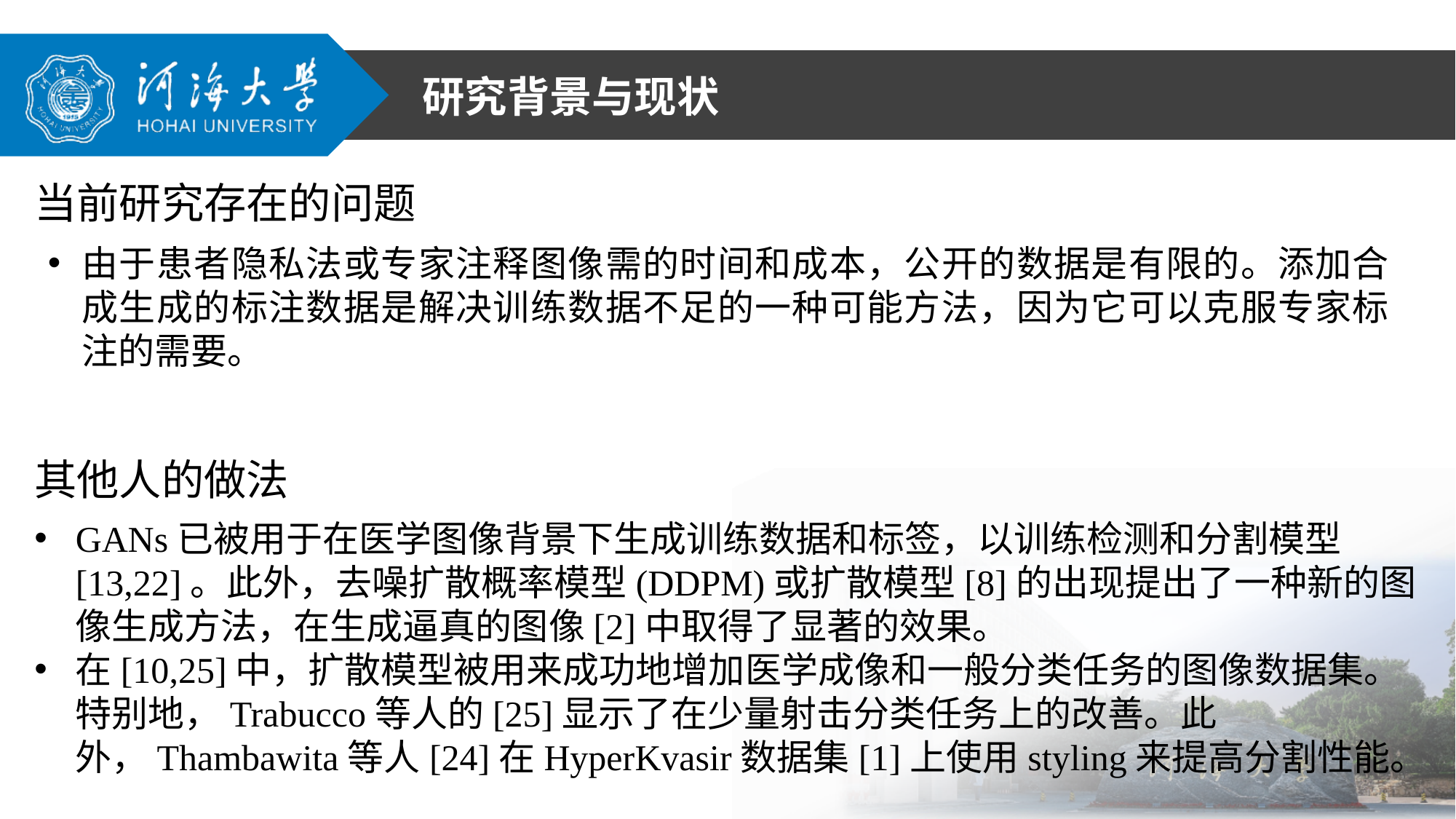

研究背景与现状
当前研究存在的问题
由于患者隐私法或专家注释图像需的时间和成本，公开的数据是有限的。添加合成生成的标注数据是解决训练数据不足的一种可能方法，因为它可以克服专家标注的需要。
其他人的做法
GANs已被用于在医学图像背景下生成训练数据和标签，以训练检测和分割模型[13,22]。此外，去噪扩散概率模型(DDPM)或扩散模型[8]的出现提出了一种新的图像生成方法，在生成逼真的图像[2]中取得了显著的效果。
在[10,25]中，扩散模型被用来成功地增加医学成像和一般分类任务的图像数据集。特别地，Trabucco等人的[25]显示了在少量射击分类任务上的改善。此外，Thambawita等人[24]在HyperKvasir数据集[1]上使用styling来提高分割性能。